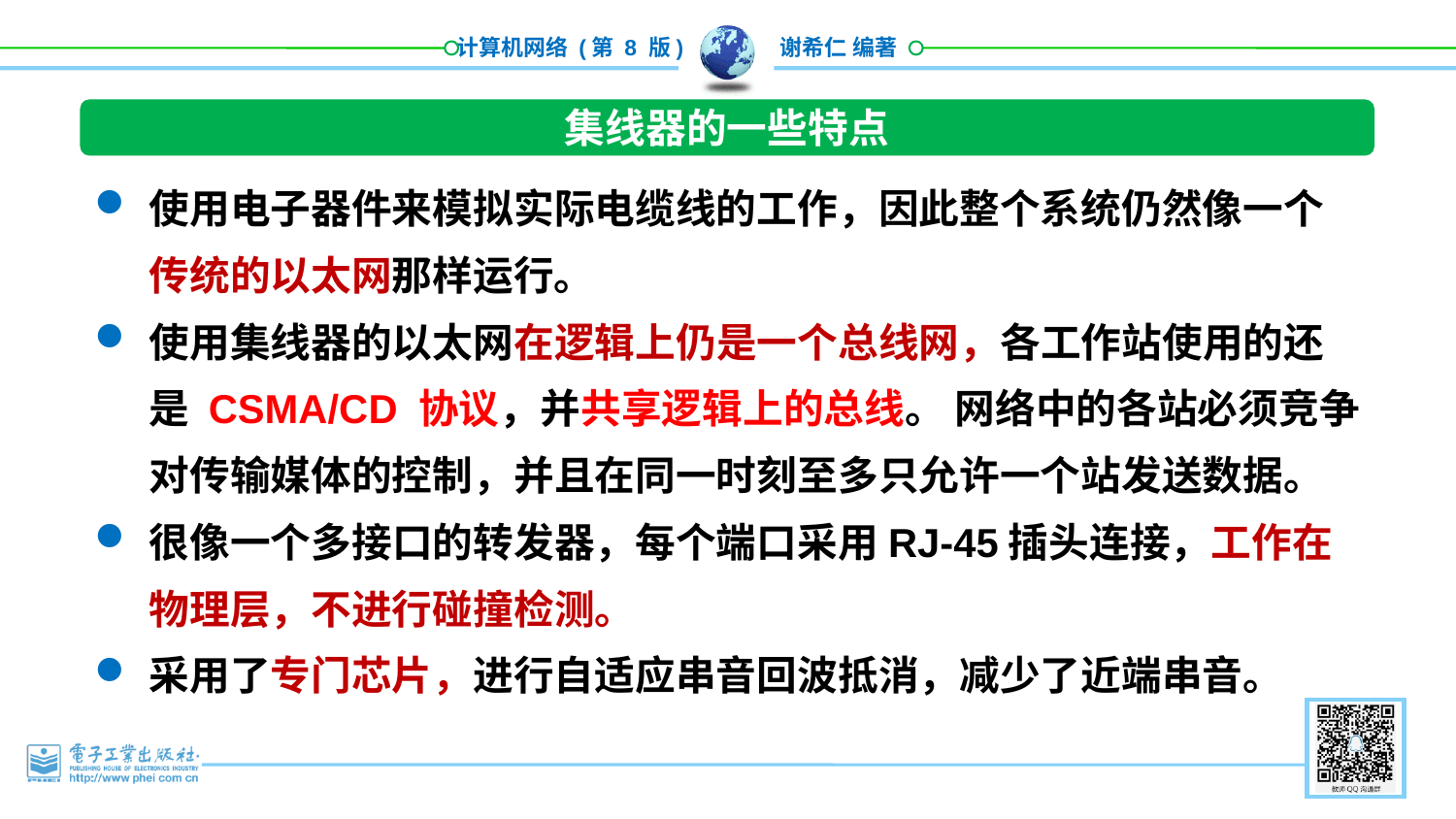

集线器的一些特点

使用电子器件来模拟实际电缆线的工作，因此整个系统仍然像一个传统的以太网那样运行。
使用集线器的以太网在逻辑上仍是一个总线网，各工作站使用的还是 CSMA/CD 协议，并共享逻辑上的总线。 网络中的各站必须竞争对传输媒体的控制，并且在同一时刻至多只允许一个站发送数据。
很像一个多接口的转发器，每个端口采用RJ-45插头连接，工作在物理层，不进行碰撞检测。
采用了专门芯片，进行自适应串音回波抵消，减少了近端串音。